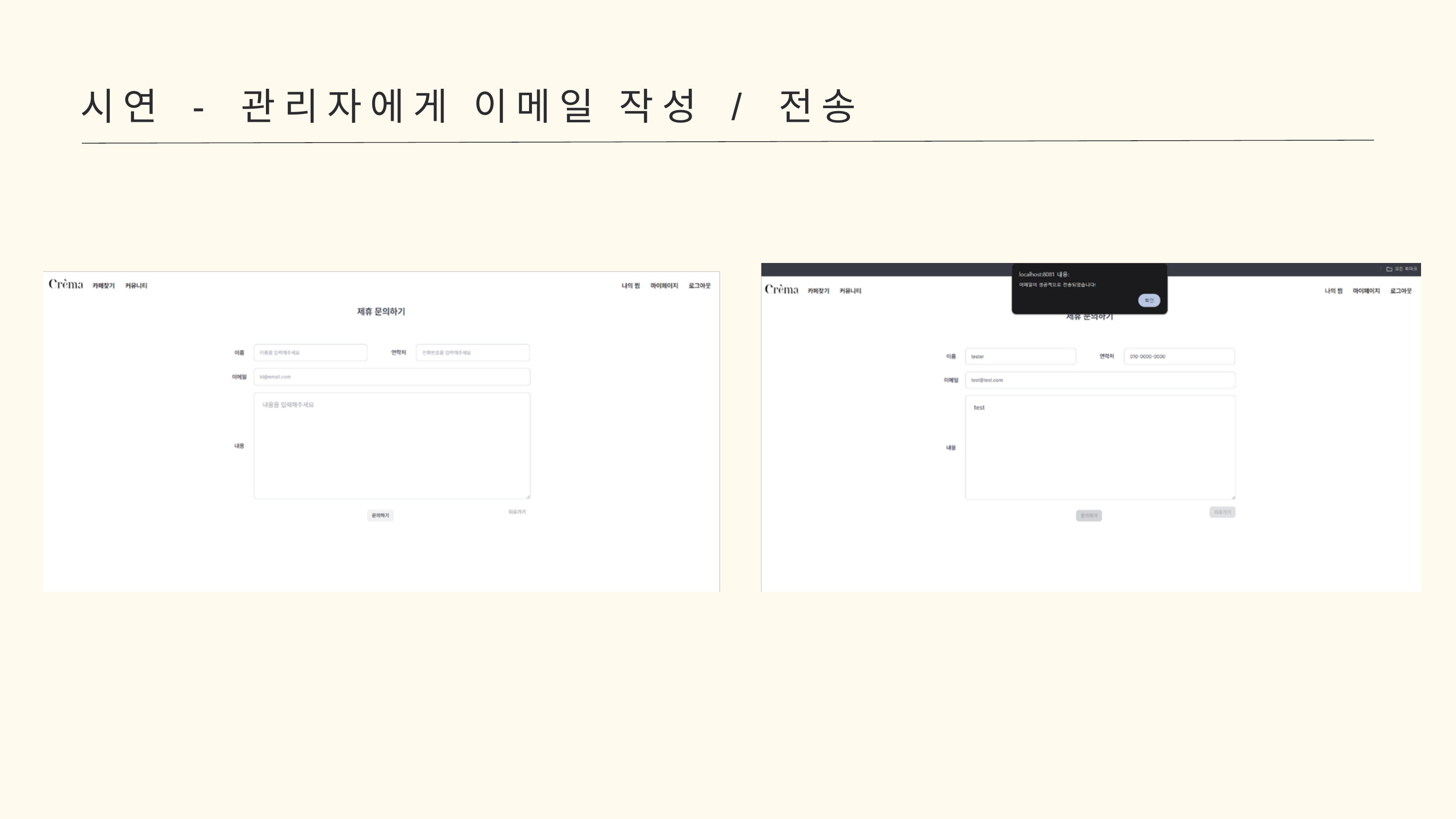

시연 - 관리자에게 이메일 작성 / 전송